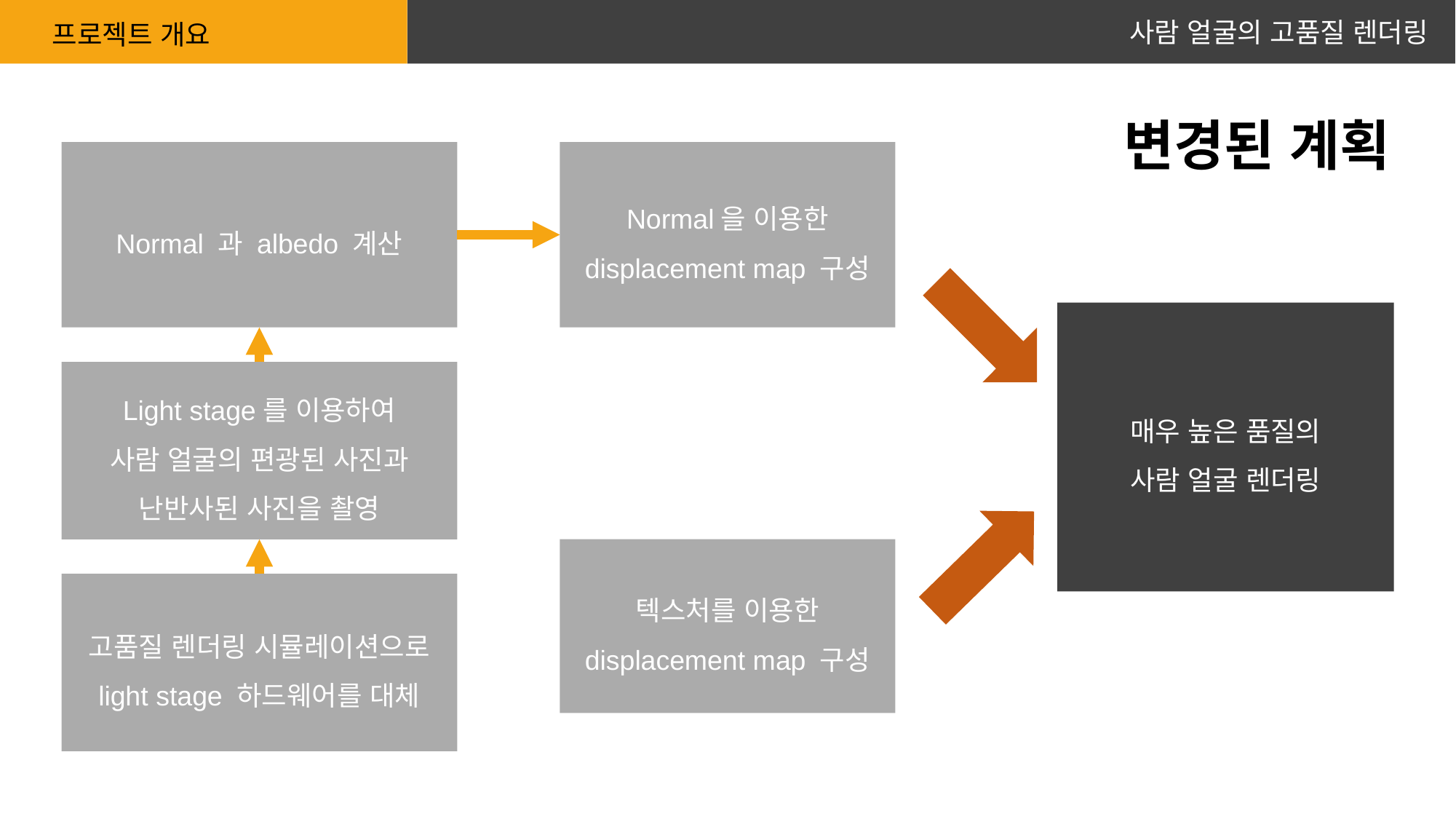

사람 얼굴의 고품질 렌더링
프로젝트 개요
변경된 계획
Normal 과 albedo 계산
Normal을 이용한 displacement map 구성

매우 높은 품질의
사람 얼굴 렌더링
Light stage를 이용하여
사람 얼굴의 편광된 사진과
난반사된 사진을 촬영

텍스처를 이용한 displacement map 구성
고품질 렌더링 시뮬레이션으로
light stage 하드웨어를 대체